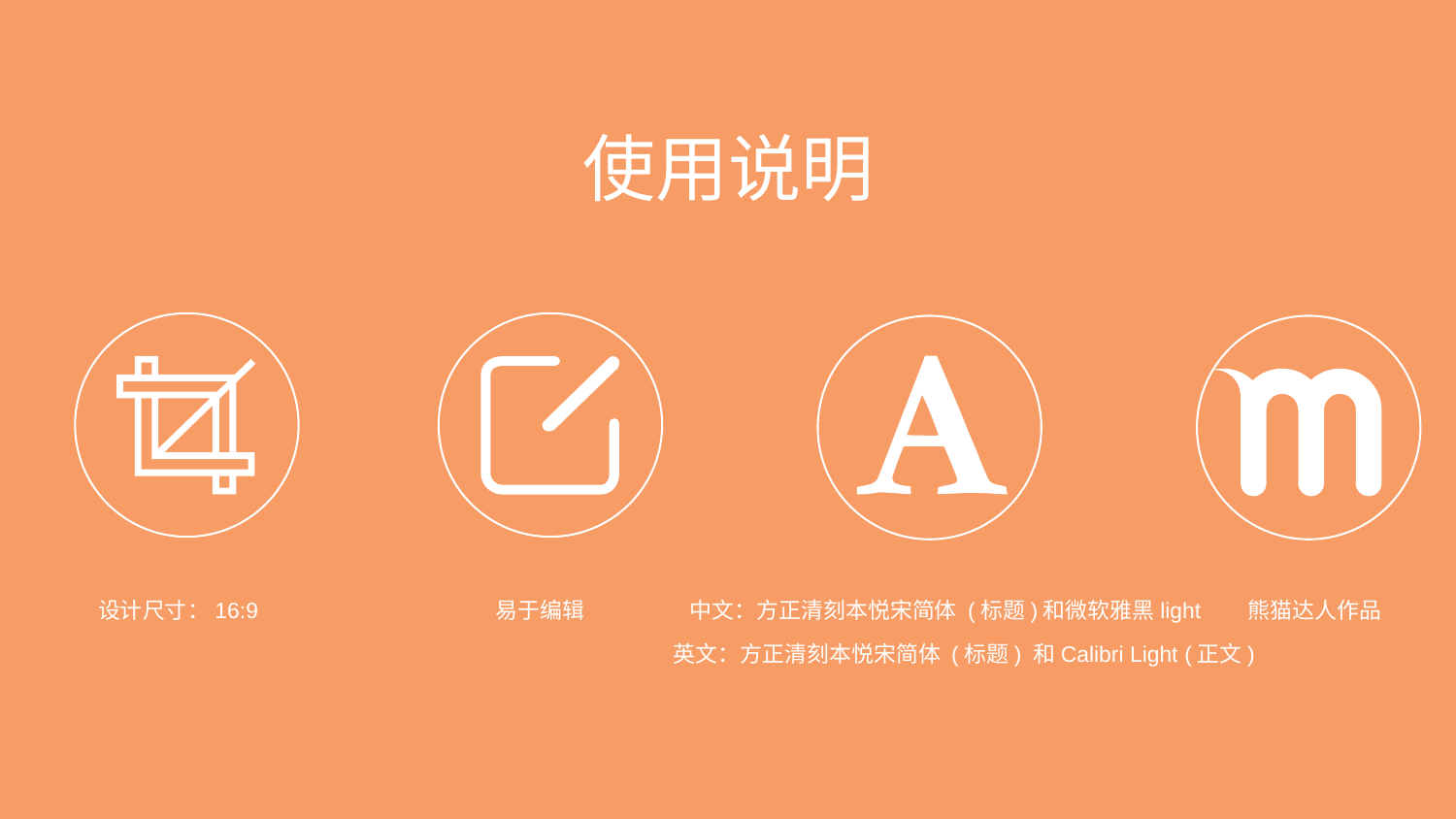

使用说明

设计尺寸：16:9
易于编辑
中文：方正清刻本悦宋简体 (标题)和微软雅黑light
熊猫达人作品
英文：方正清刻本悦宋简体 (标题) 和Calibri Light (正文)